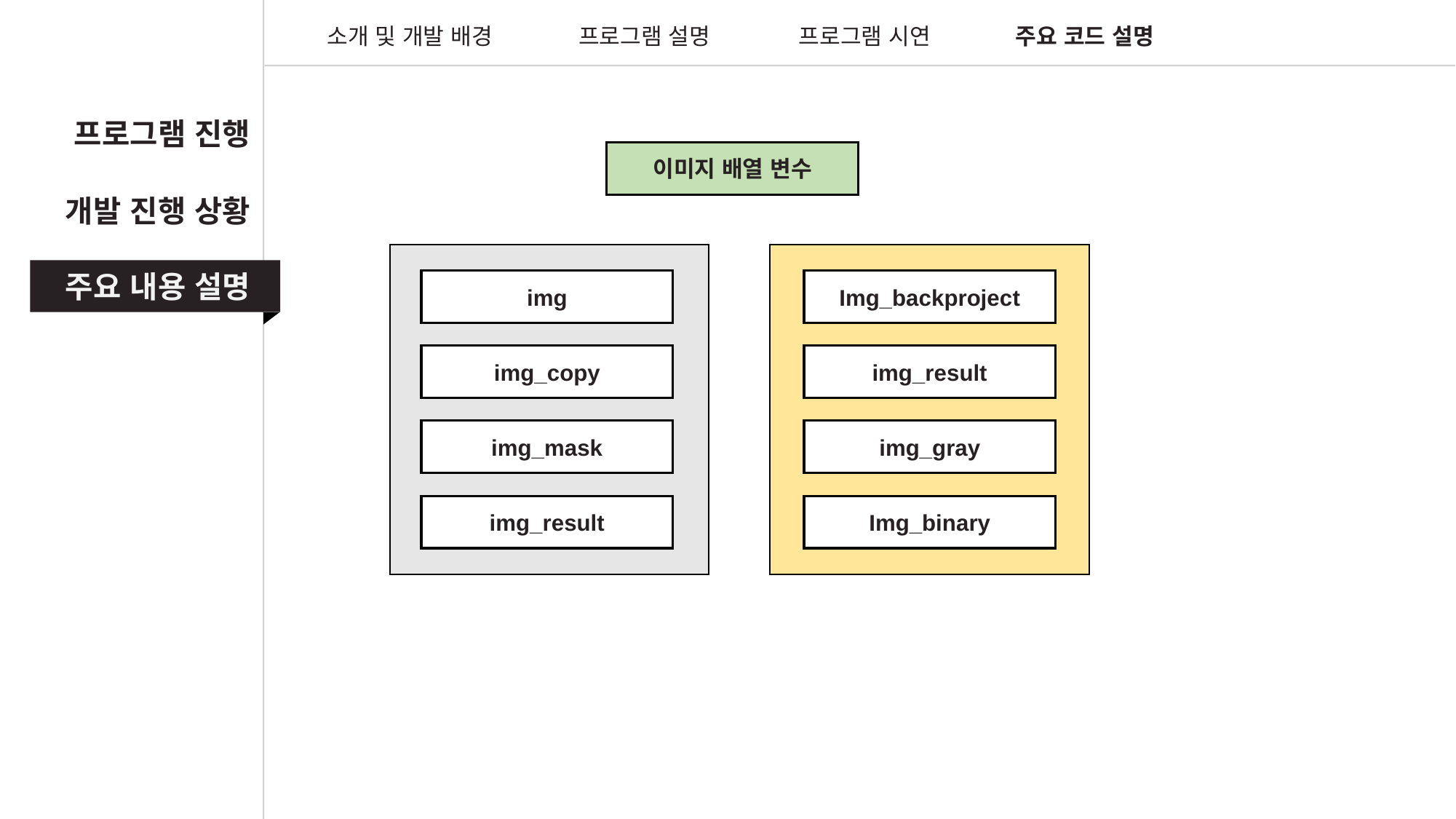

소개 및 개발 배경
프로그램 설명
프로그램 시연
주요 코드 설명
프로그램 진행
이미지 배열 변수
개발 진행 상황

주요 내용 설명
img
Img_backproject

img_copy
img_result
img_mask
img_gray
img_result
Img_binary